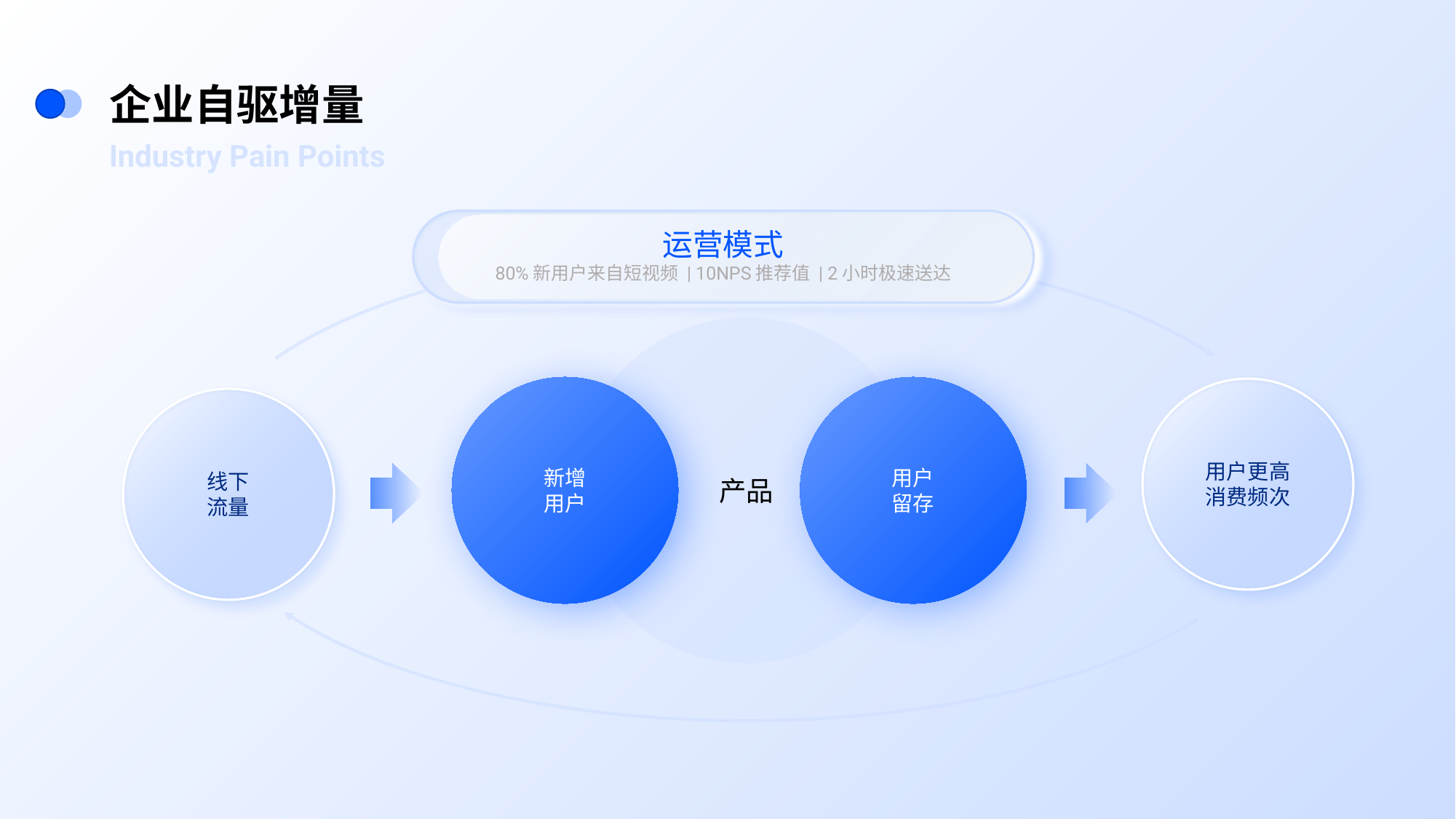

运营模式
80%新用户来自短视频 | 10NPS推荐值 | 2小时极速送达

产品

用户更高
消费频次
新增
用户
用户
留存
线下
流量